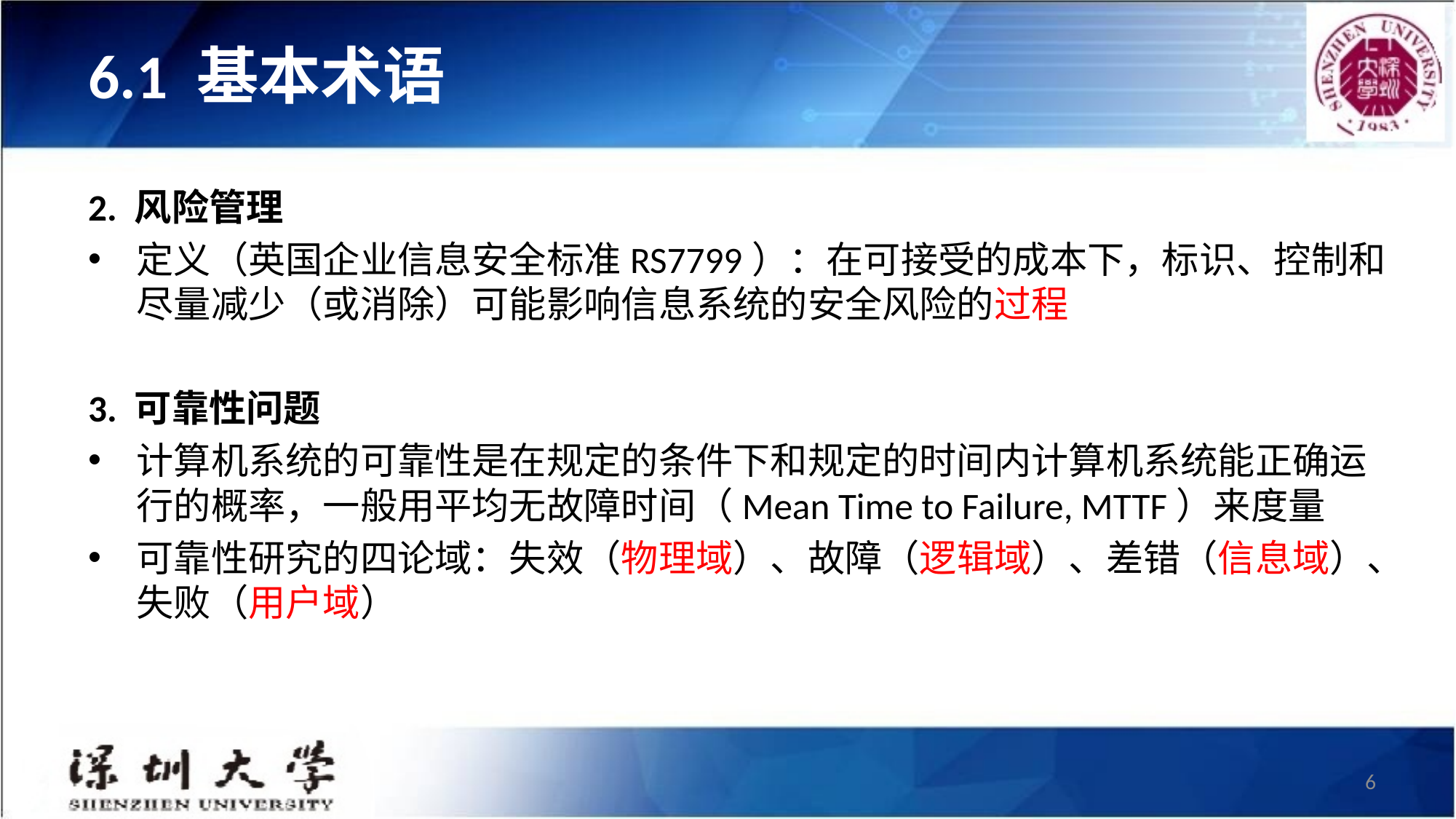

# 6.1 基本术语
2. 风险管理
定义（英国企业信息安全标准RS7799）：在可接受的成本下，标识、控制和尽量减少（或消除）可能影响信息系统的安全风险的过程

3. 可靠性问题
计算机系统的可靠性是在规定的条件下和规定的时间内计算机系统能正确运行的概率，一般用平均无故障时间（Mean Time to Failure, MTTF）来度量
可靠性研究的四论域：失效（物理域）、故障（逻辑域）、差错（信息域）、失败（用户域）

6